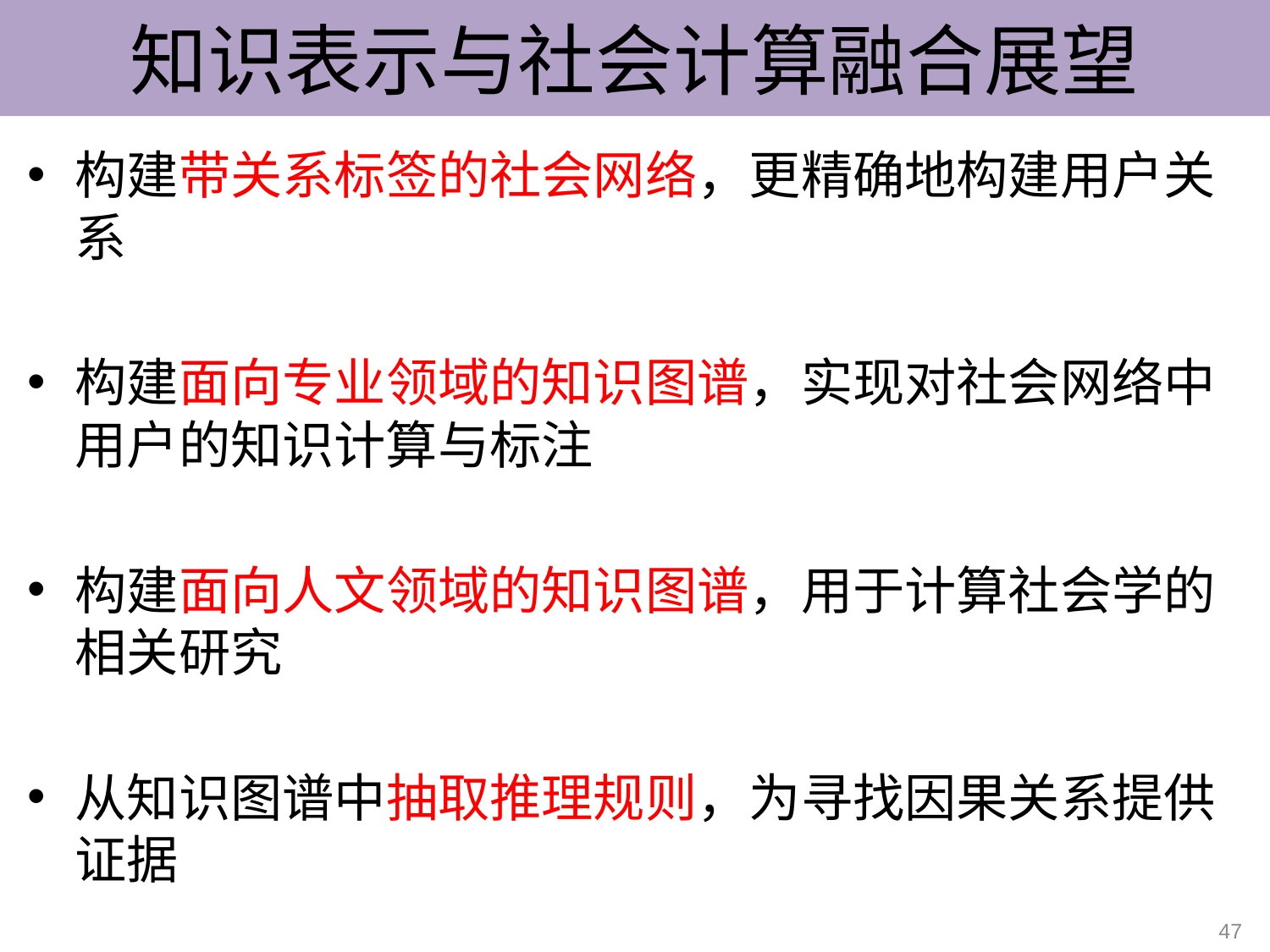

# 知识表示与社会计算融合展望
构建带关系标签的社会网络，更精确地构建用户关系

构建面向专业领域的知识图谱，实现对社会网络中用户的知识计算与标注

构建面向人文领域的知识图谱，用于计算社会学的相关研究

从知识图谱中抽取推理规则，为寻找因果关系提供证据
47